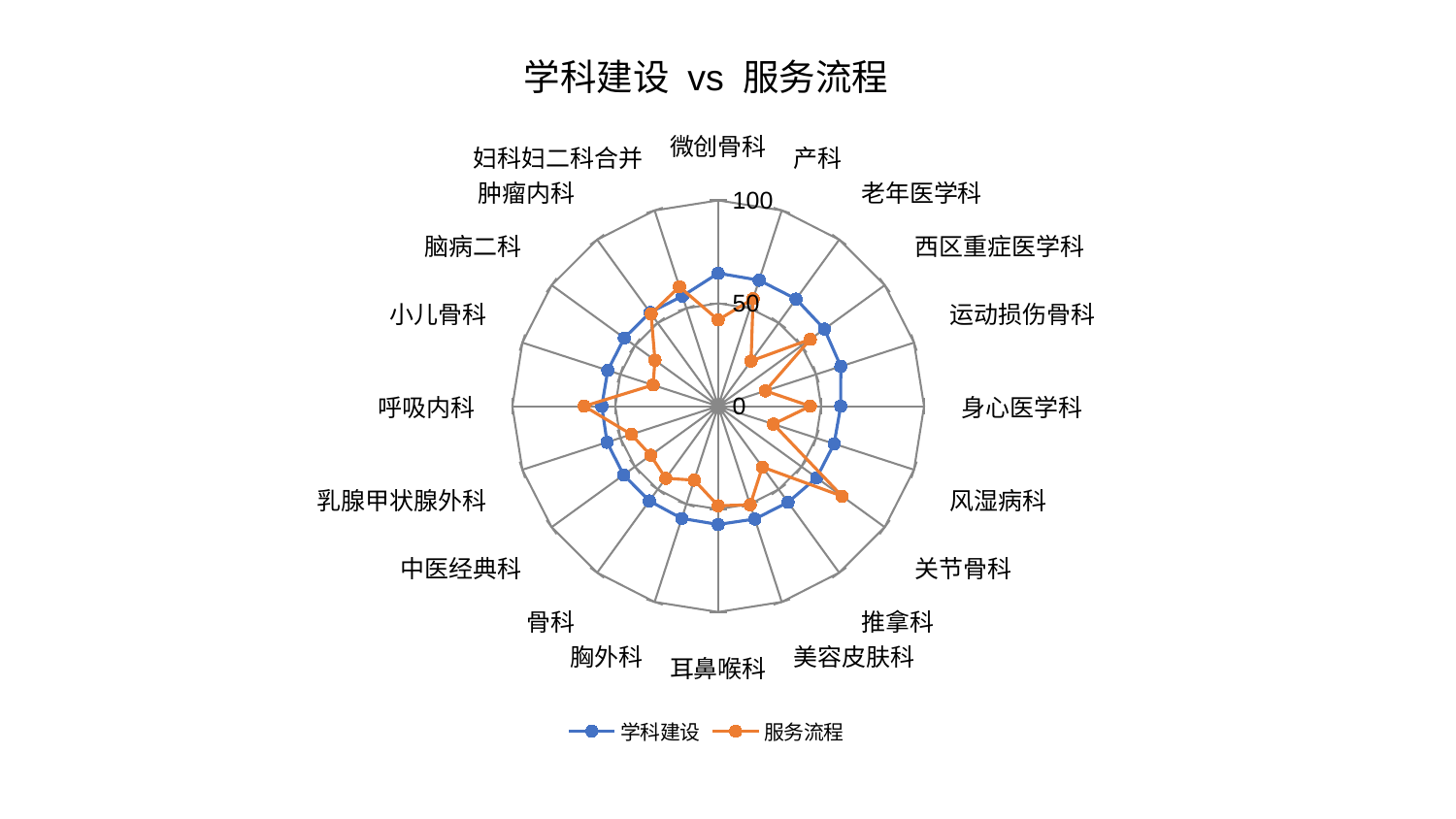

### Chart: 学科建设 vs 服务流程

| Category | 学科建设 | 服务流程 |
|---|---|---|
| 微创骨科 | 64.58972013383782 | 41.90539612993173 |
| 产科 | 64.36729485283915 | 54.92996481344714 |
| 老年医学科 | 64.35375072688959 | 27.151924874990314 |
| 西区重症医学科 | 63.73971316932489 | 55.28577247042181 |
| 运动损伤骨科 | 62.61911533033436 | 24.101679480217484 |
| 身心医学科 | 59.514772385631666 | 44.73845469518966 |
| 风湿病科 | 59.2031793751994 | 28.169382405408996 |
| 关节骨科 | 59.13343771350751 | 74.36460579821954 |
| 推拿科 | 57.71848877465437 | 36.553405485570025 |
| 美容皮肤科 | 57.643113973052074 | 50.399935474736466 |
| 耳鼻喉科 | 57.48655939740451 | 48.38047157613107 |
| 胸外科 | 57.35979810622127 | 37.7844615117556 |
| 骨科 | 56.90973600292207 | 43.33965735998395 |
| 中医经典科 | 56.81037503554383 | 40.58167759138693 |
| 乳腺甲状腺外科 | 56.78144496781818 | 44.37769048905156 |
| 呼吸内科 | 56.54286184378418 | 65.10446956818146 |
| 小儿骨科 | 56.40399725853991 | 33.27750375956402 |
| 脑病二科 | 56.374587712954956 | 37.98282200150863 |
| 肿瘤内科 | 56.28815719736043 | 55.46310507726069 |
| 妇科妇二科合并 | 56.253342317492134 | 61.00389768528724 |
18